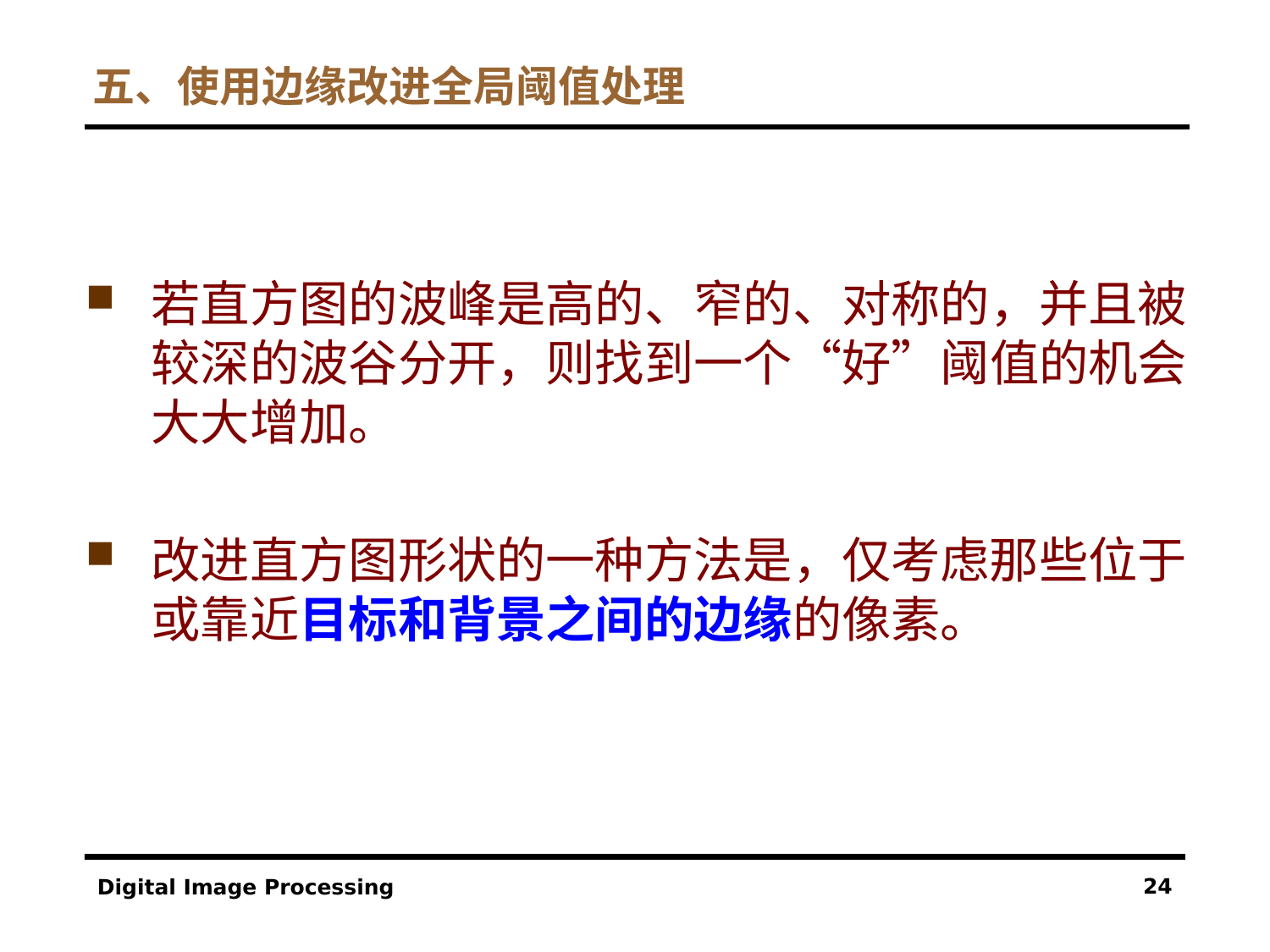

# 五、使用边缘改进全局阈值处理
若直方图的波峰是高的、窄的、对称的，并且被较深的波谷分开，则找到一个“好”阈值的机会大大增加。

改进直方图形状的一种方法是，仅考虑那些位于或靠近目标和背景之间的边缘的像素。
24
Digital Image Processing